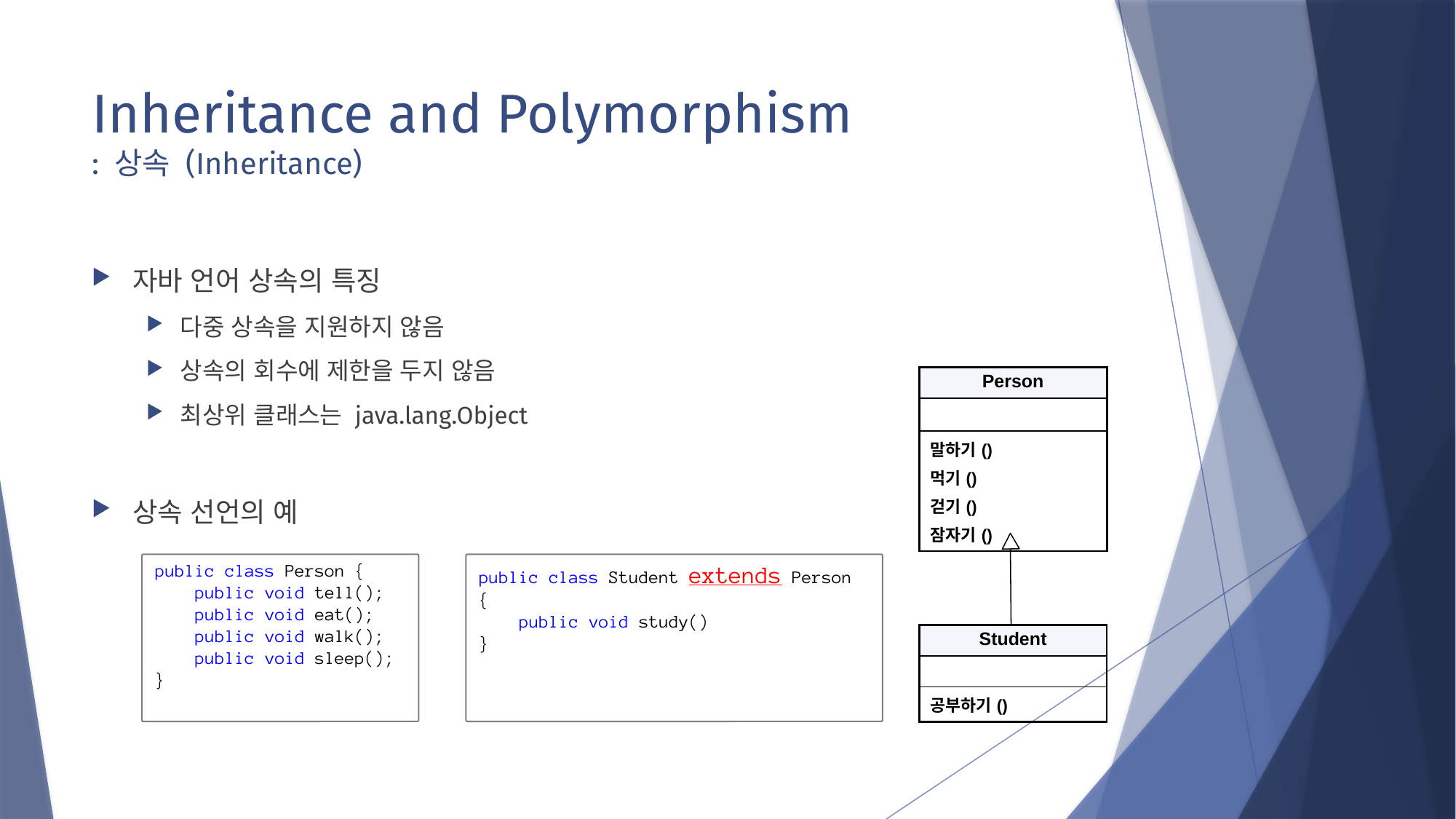

# Inheritance and Polymorphism : 상속 (Inheritance)
자바 언어 상속의 특징
다중 상속을 지원하지 않음
상속의 회수에 제한을 두지 않음
최상위 클래스는 java.lang.Object

상속 선언의 예
| Person |
| --- |
|  |
| 말하기() 먹기() 걷기() 잠자기() |

public class Student extends Person {
    public void study()
}

public class Person {
    public void tell();
    public void eat();
    public void walk();
    public void sleep();
}

| Student |
| --- |
|  |
| 공부하기() |